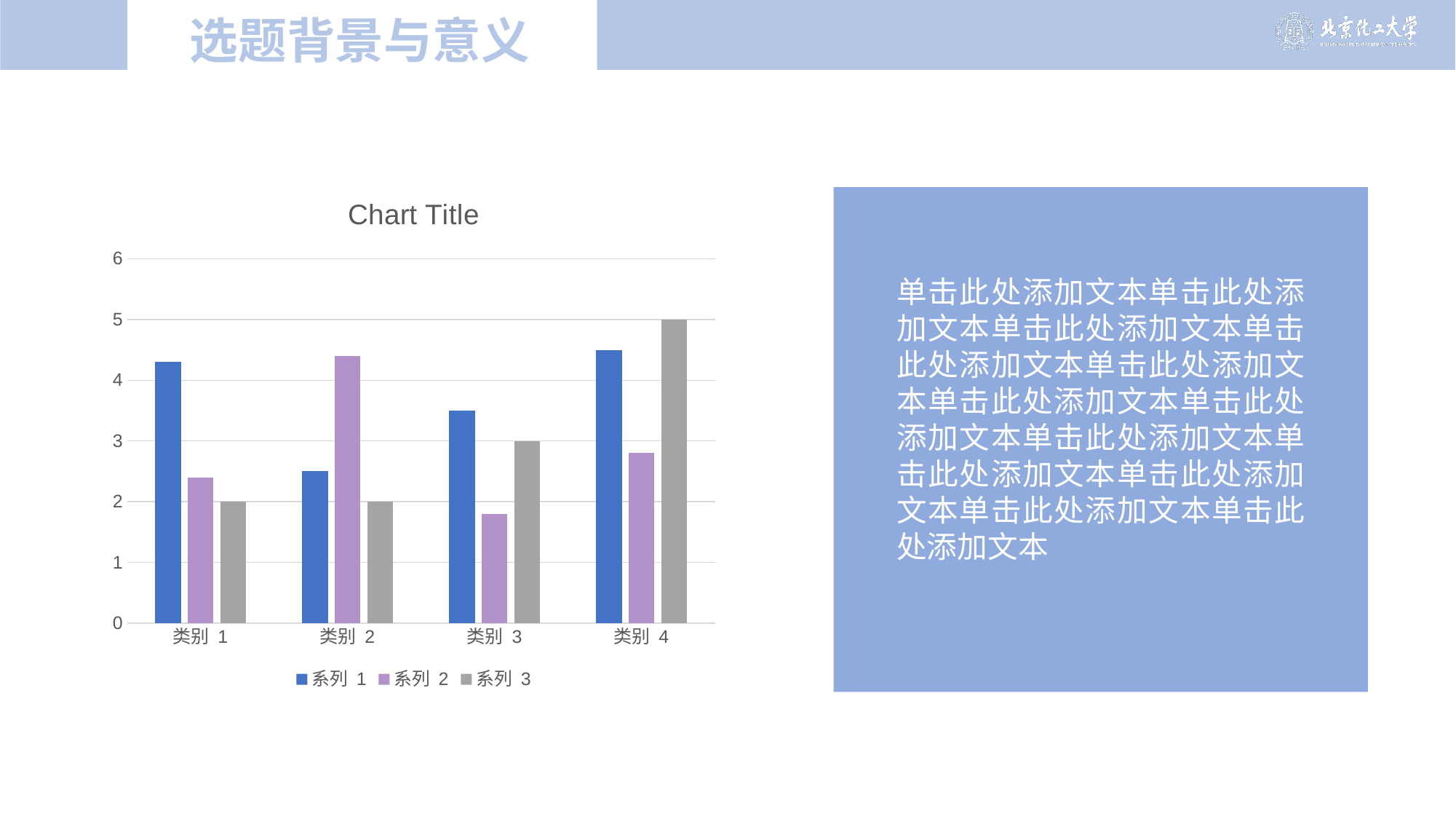

# 选题背景与意义

### Chart:

| Category | 系列 1 | 系列 2 | 系列 3 |
|---|---|---|---|
| 类别 1 | 4.3 | 2.4 | 2.0 |
| 类别 2 | 2.5 | 4.4 | 2.0 |
| 类别 3 | 3.5 | 1.8 | 3.0 |
| 类别 4 | 4.5 | 2.8 | 5.0 |
单击此处添加文本单击此处添加文本单击此处添加文本单击此处添加文本单击此处添加文本单击此处添加文本单击此处添加文本单击此处添加文本单击此处添加文本单击此处添加文本单击此处添加文本单击此处添加文本